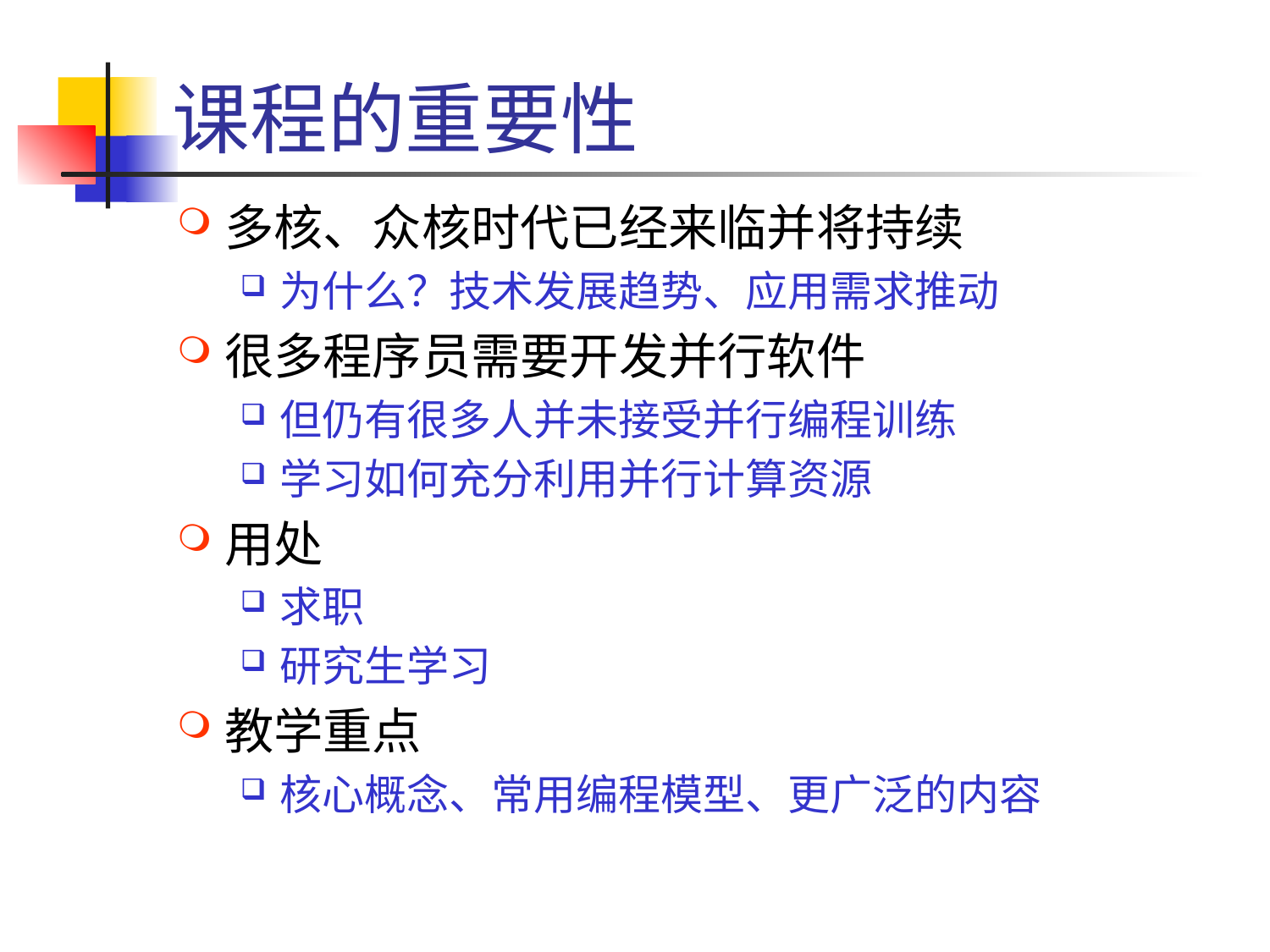

# 课程的重要性
多核、众核时代已经来临并将持续
为什么？技术发展趋势、应用需求推动
很多程序员需要开发并行软件
但仍有很多人并未接受并行编程训练
学习如何充分利用并行计算资源
用处
求职
研究生学习
教学重点
核心概念、常用编程模型、更广泛的内容